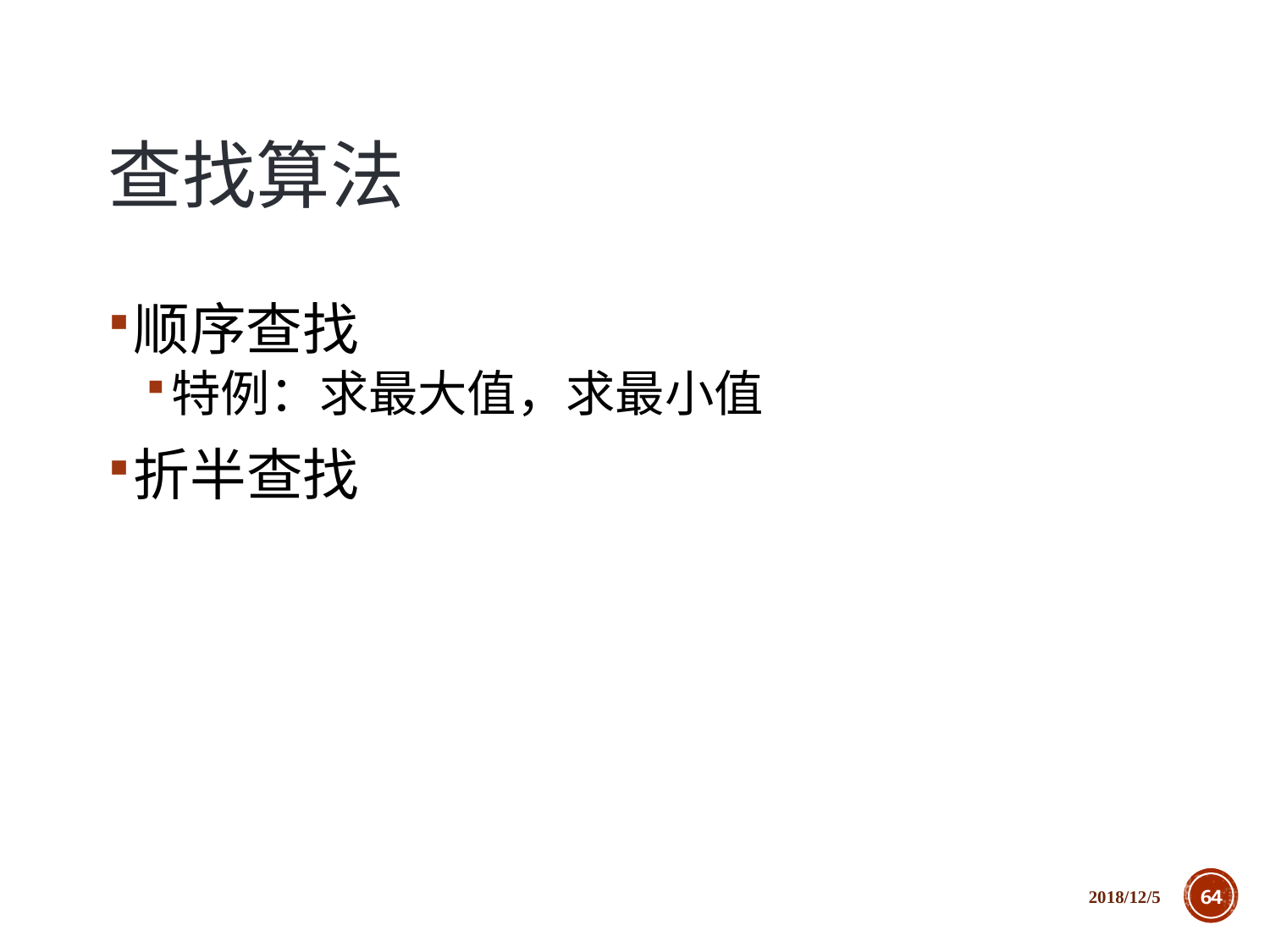

# 查找算法
顺序查找
特例：求最大值，求最小值
折半查找
2018/12/5
64